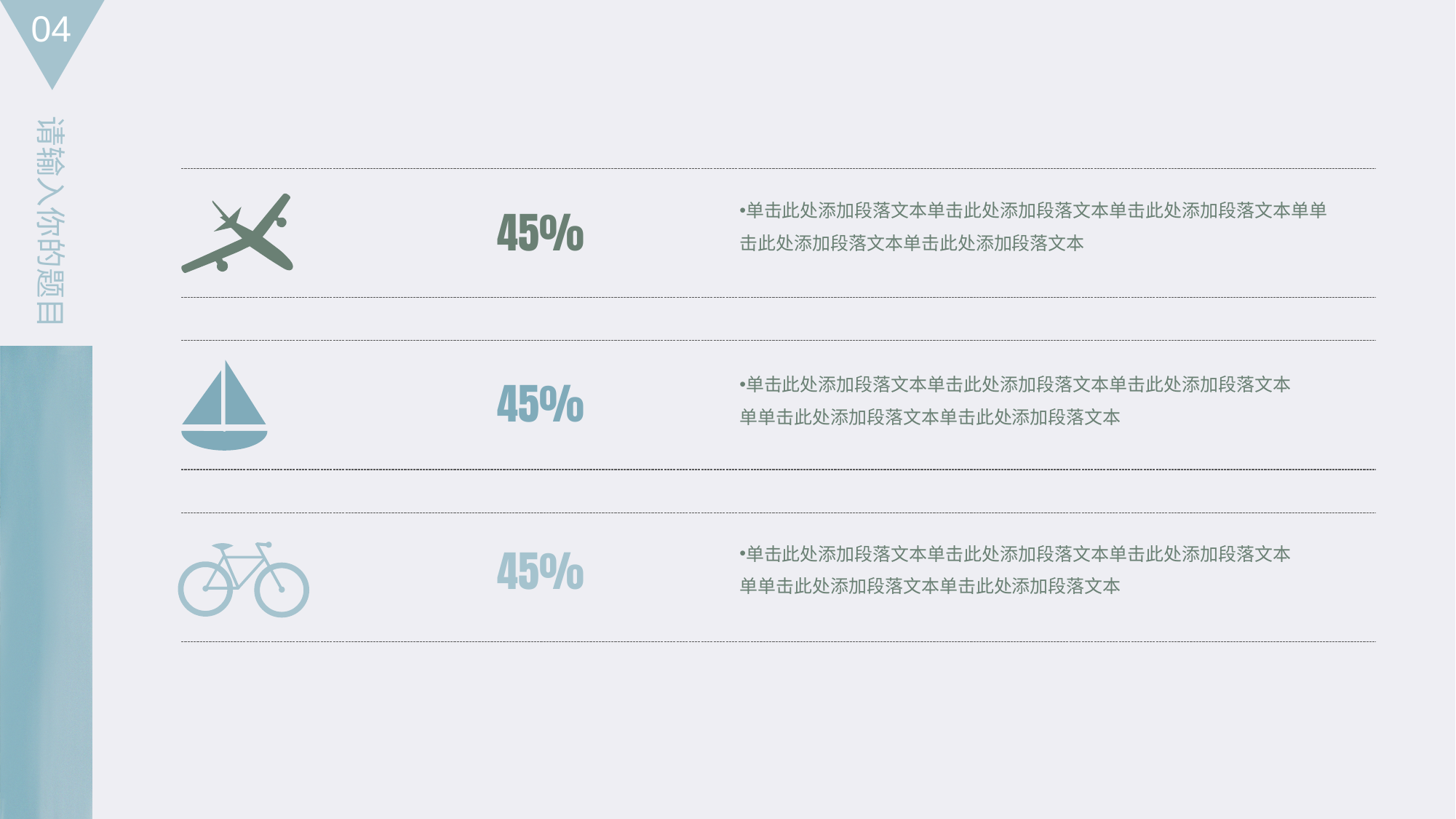

单击此处添加段落文本单击此处添加段落文本单击此处添加段落文本单单击此处添加段落文本单击此处添加段落文本

45%
单击此处添加段落文本单击此处添加段落文本单击此处添加段落文本单单击此处添加段落文本单击此处添加段落文本

45%
单击此处添加段落文本单击此处添加段落文本单击此处添加段落文本单单击此处添加段落文本单击此处添加段落文本
45%